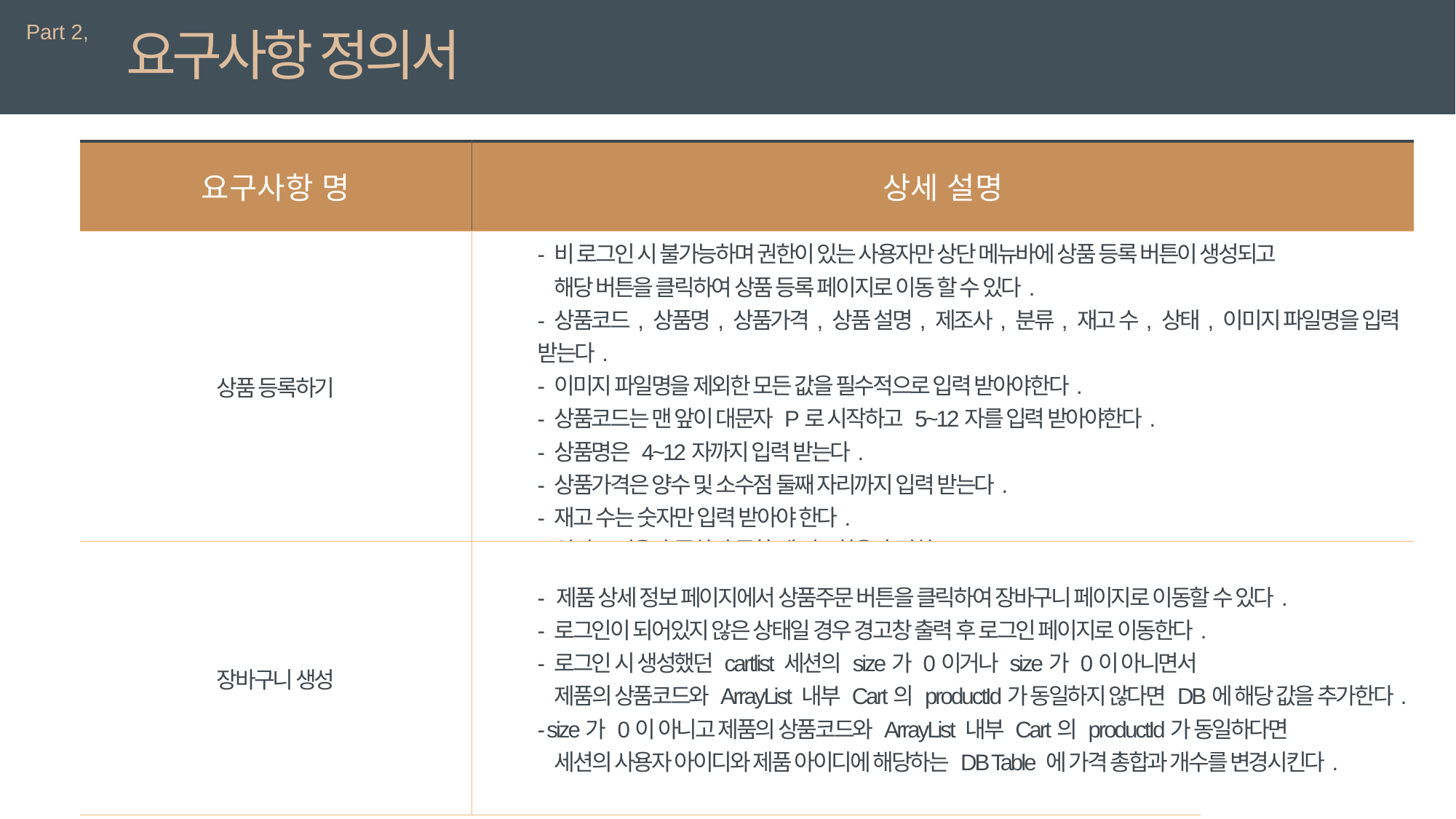

Part 2,
요구사항 정의서
| 요구사항 명 | 상세 설명 |
| --- | --- |
| 상품 등록하기 | - 비 로그인 시 불가능하며 권한이 있는 사용자만 상단 메뉴바에 상품 등록 버튼이 생성되고 해당 버튼을 클릭하여 상품 등록 페이지로 이동 할 수 있다. - 상품코드, 상품명, 상품가격, 상품 설명, 제조사, 분류, 재고 수, 상태, 이미지 파일명을 입력 받는다. - 이미지 파일명을 제외한 모든 값을 필수적으로 입력 받아야한다. - 상품코드는 맨 앞이 대문자 P로 시작하고 5~12자를 입력 받아야한다. - 상품명은 4~12자까지 입력 받는다. - 상품가격은 양수 및 소수점 둘째 자리까지 입력 받는다. - 재고 수는 숫자만 입력 받아야 한다. - 위의 조건을 충족하지 못할 때 경고창을 출력하고 조건에 부합할 시 DB에 해당 값 추가 및 상품 조회 페이지로 이동한다. |
| 장바구니 생성 | - 제품 상세 정보 페이지에서 상품주문 버튼을 클릭하여 장바구니 페이지로 이동할 수 있다. - 로그인이 되어있지 않은 상태일 경우 경고창 출력 후 로그인 페이지로 이동한다. - 로그인 시 생성했던 cartlist 세션의 size가 0이거나 size가 0이 아니면서 제품의 상품코드와 ArrayList 내부 Cart의 productId가 동일하지 않다면 DB에 해당 값을 추가한다. - size가 0이 아니고 제품의 상품코드와 ArrayList 내부 Cart의 productId가 동일하다면 세션의 사용자 아이디와 제품 아이디에 해당하는 DB Table 에 가격 총합과 개수를 변경시킨다. |